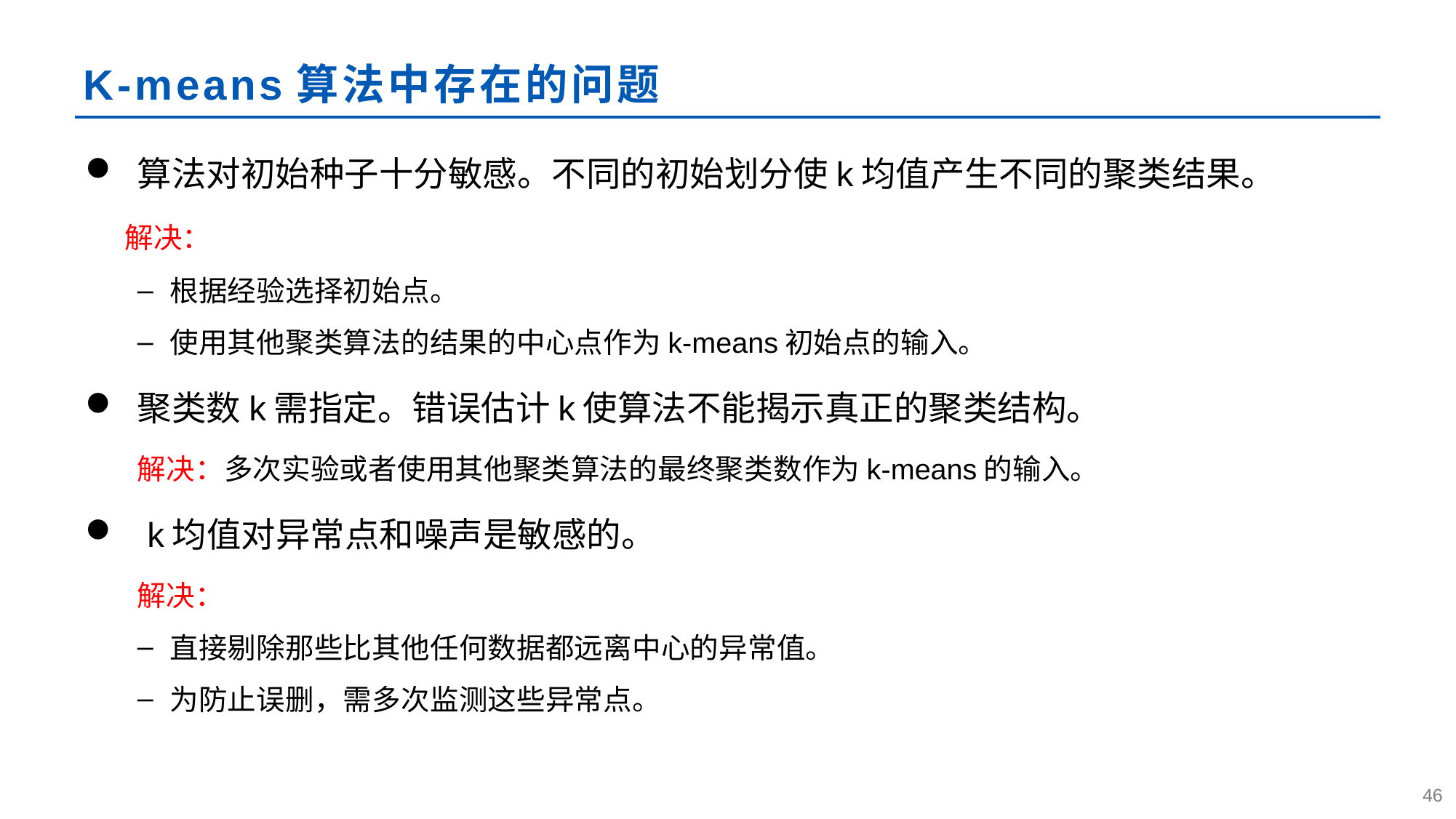

# K-means算法中存在的问题
算法对初始种子十分敏感。不同的初始划分使k均值产生不同的聚类结果。
    解决：
根据经验选择初始点。
使用其他聚类算法的结果的中心点作为k-means初始点的输入。
聚类数k需指定。错误估计k使算法不能揭示真正的聚类结构。
	解决：多次实验或者使用其他聚类算法的最终聚类数作为k-means的输入。
 k均值对异常点和噪声是敏感的。
	解决：
直接剔除那些比其他任何数据都远离中心的异常值。
为防止误删，需多次监测这些异常点。
46